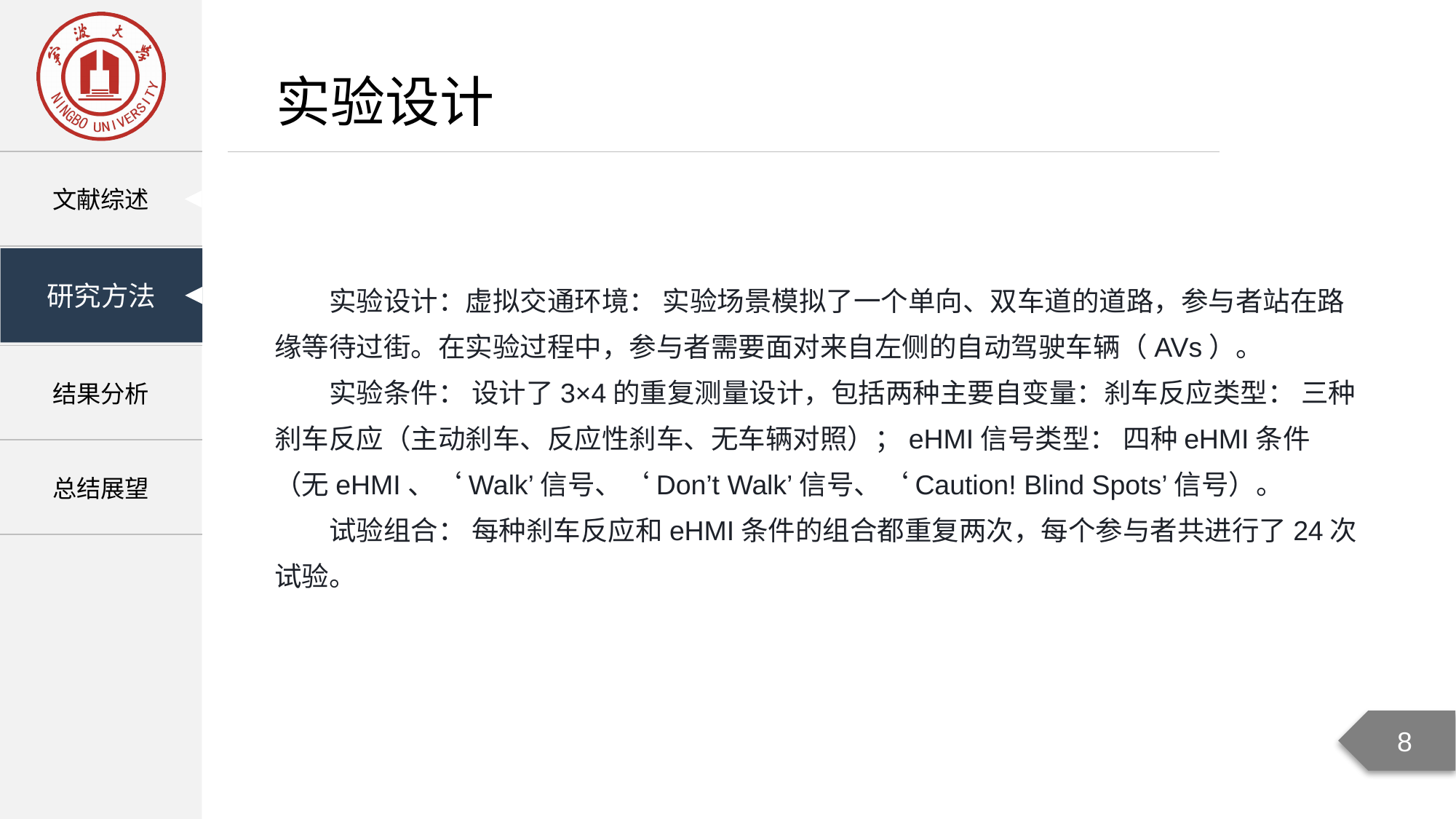

实验设计
实验设计：虚拟交通环境： 实验场景模拟了一个单向、双车道的道路，参与者站在路缘等待过街。在实验过程中，参与者需要面对来自左侧的自动驾驶车辆（AVs）。
实验条件： 设计了3×4的重复测量设计，包括两种主要自变量：刹车反应类型： 三种刹车反应（主动刹车、反应性刹车、无车辆对照）；eHMI信号类型： 四种eHMI条件（无eHMI、‘Walk’信号、‘Don’t Walk’信号、‘Caution! Blind Spots’信号）。
试验组合： 每种刹车反应和eHMI条件的组合都重复两次，每个参与者共进行了24次试验。